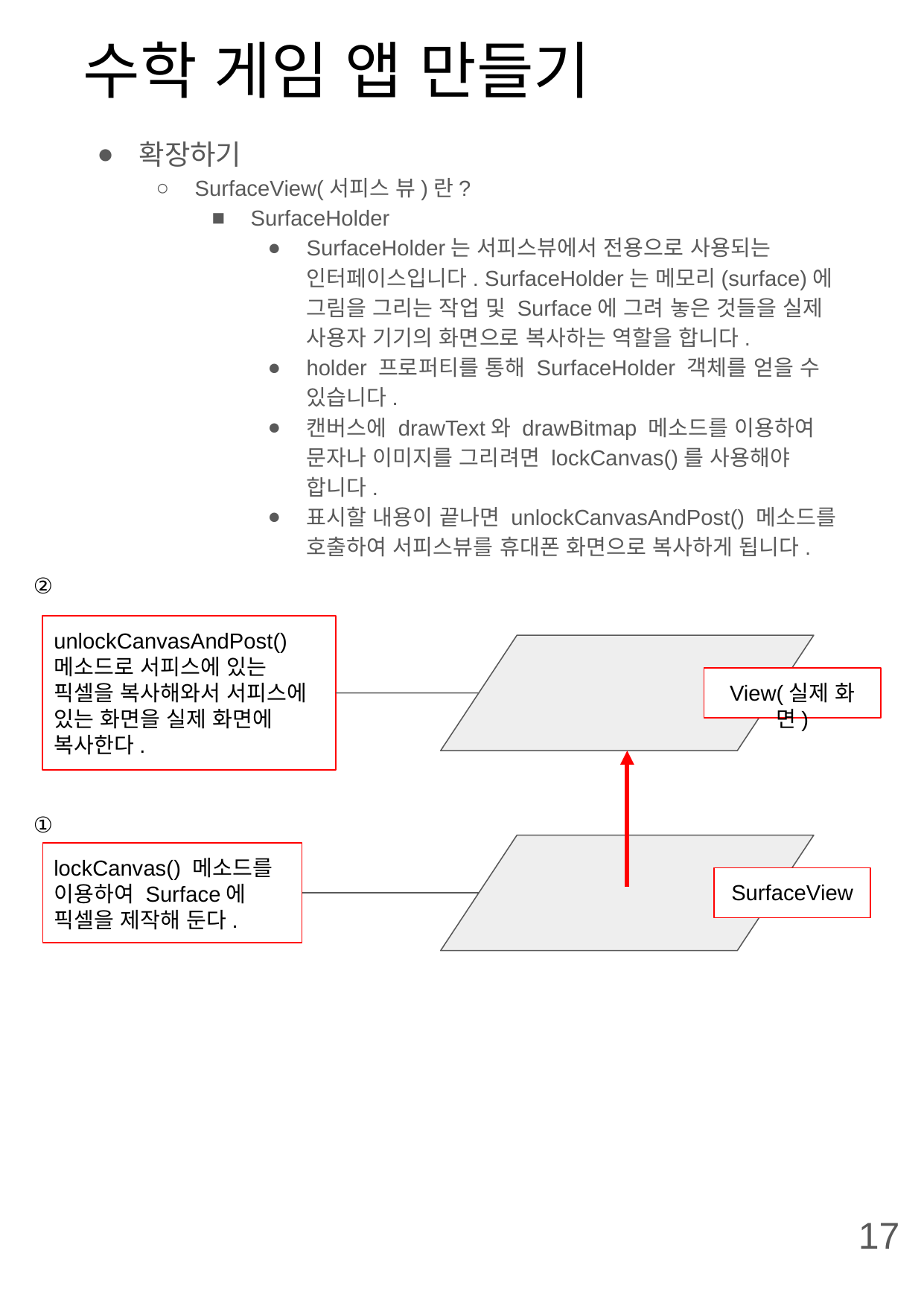

# 수학 게임 앱 만들기
확장하기
SurfaceView(서피스 뷰)란?
SurfaceHolder
SurfaceHolder는 서피스뷰에서 전용으로 사용되는 인터페이스입니다. SurfaceHolder는 메모리(surface)에 그림을 그리는 작업 및 Surface에 그려 놓은 것들을 실제 사용자 기기의 화면으로 복사하는 역할을 합니다.
holder 프로퍼티를 통해 SurfaceHolder 객체를 얻을 수 있습니다.
캔버스에 drawText와 drawBitmap 메소드를 이용하여 문자나 이미지를 그리려면 lockCanvas()를 사용해야 합니다.
표시할 내용이 끝나면 unlockCanvasAndPost() 메소드를 호출하여 서피스뷰를 휴대폰 화면으로 복사하게 됩니다.
②
unlockCanvasAndPost() 메소드로 서피스에 있는 픽셀을 복사해와서 서피스에 있는 화면을 실제 화면에 복사한다.

View(실제 화면)

lockCanvas() 메소드를 이용하여 Surface에 픽셀을 제작해 둔다.
SurfaceView
①
17